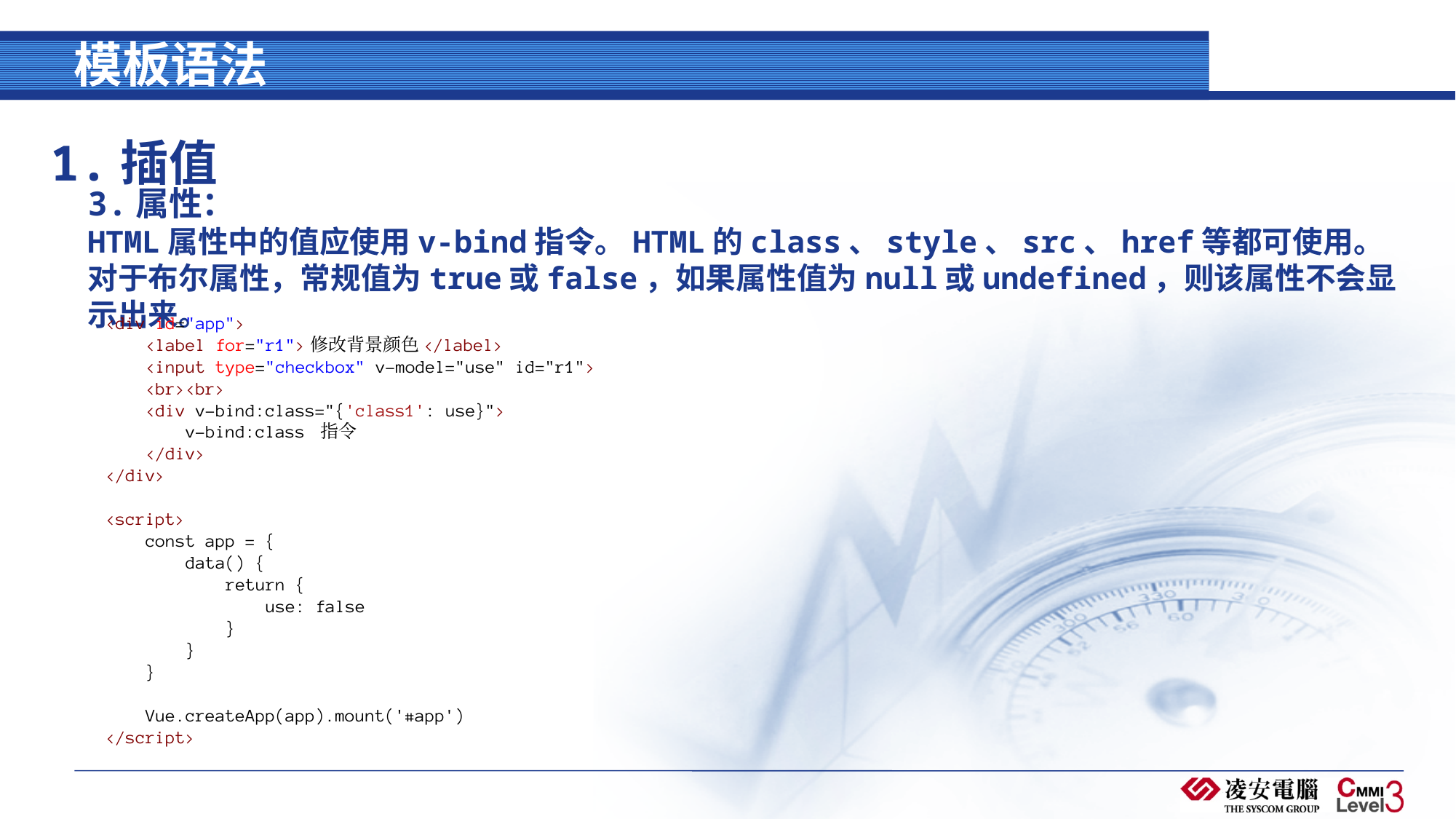

# 模板语法
1.插值
3.属性：
HTML属性中的值应使用v-bind指令。HTML的class、style、src、href等都可使用。
对于布尔属性，常规值为true或false，如果属性值为null或undefined，则该属性不会显示出来。

<div id="app">
    <label for="r1">修改背景颜色</label>
    <input type="checkbox" v-model="use" id="r1">
    <br><br>
    <div v-bind:class="{'class1': use}">
        v-bind:class 指令
    </div>
</div>
<script>
    const app = {
        data() {
            return {
                use: false
            }
        }
    }
    Vue.createApp(app).mount('#app')
</script>